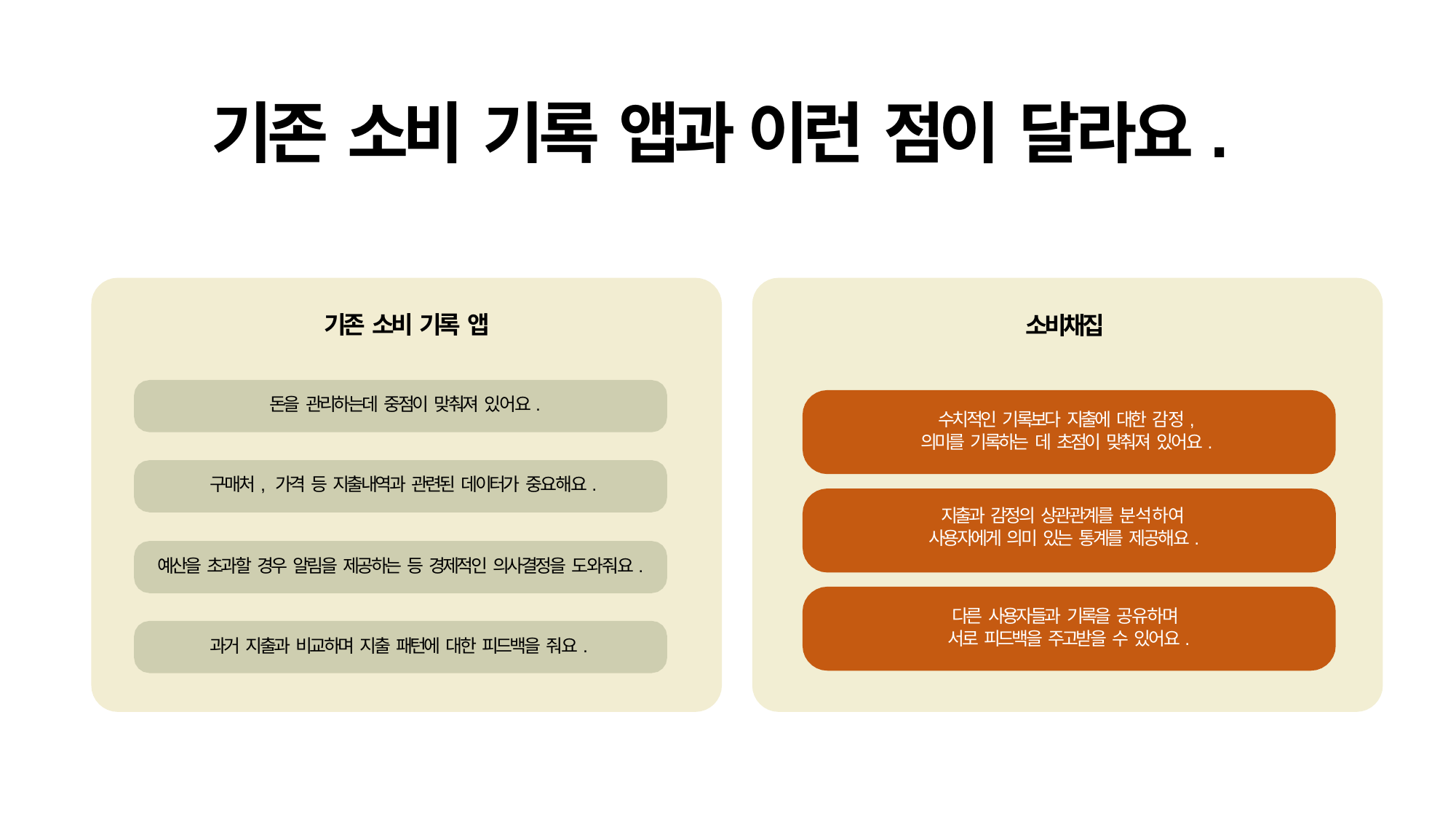

# 기존 소비 기록 앱과 이런 점이 달라요.

기존 소비 기록 앱
소비채집

돈을 관리하는데 중점이 맞춰져 있어요.
수치적인 기록보다 지출에 대한 감정, 의미를 기록하는 데 초점이 맞춰져 있어요.

구매처, 가격 등 지출내역과 관련된 데이터가 중요해요.

지출과 감정의 상관관계를 분석하여 사용자에게 의미 있는 통계를 제공해요.

예산을 초과할 경우 알림을 제공하는 등 경제적인 의사결정을 도와줘요.
다른 사용자들과 기록을 공유하며 서로 피드백을 주고받을 수 있어요.

과거 지출과 비교하며 지출 패턴에 대한 피드백을 줘요.